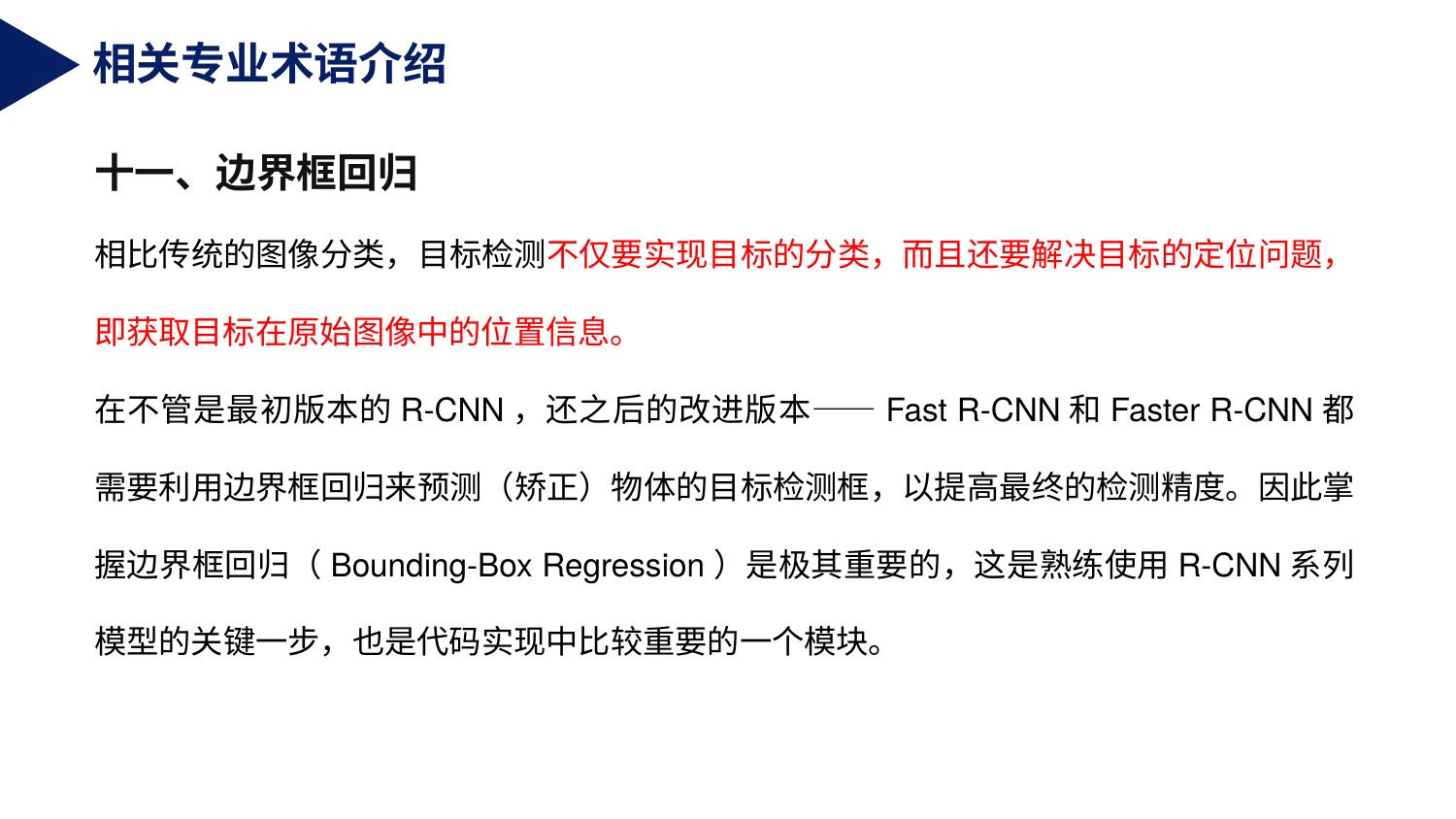

相关专业术语介绍
十一、边界框回归
相比传统的图像分类，目标检测不仅要实现目标的分类，而且还要解决目标的定位问题，即获取目标在原始图像中的位置信息。
在不管是最初版本的R-CNN，还之后的改进版本——Fast R-CNN和Faster R-CNN都需要利用边界框回归来预测（矫正）物体的目标检测框，以提高最终的检测精度。因此掌握边界框回归（Bounding-Box Regression）是极其重要的，这是熟练使用R-CNN系列模型的关键一步，也是代码实现中比较重要的一个模块。